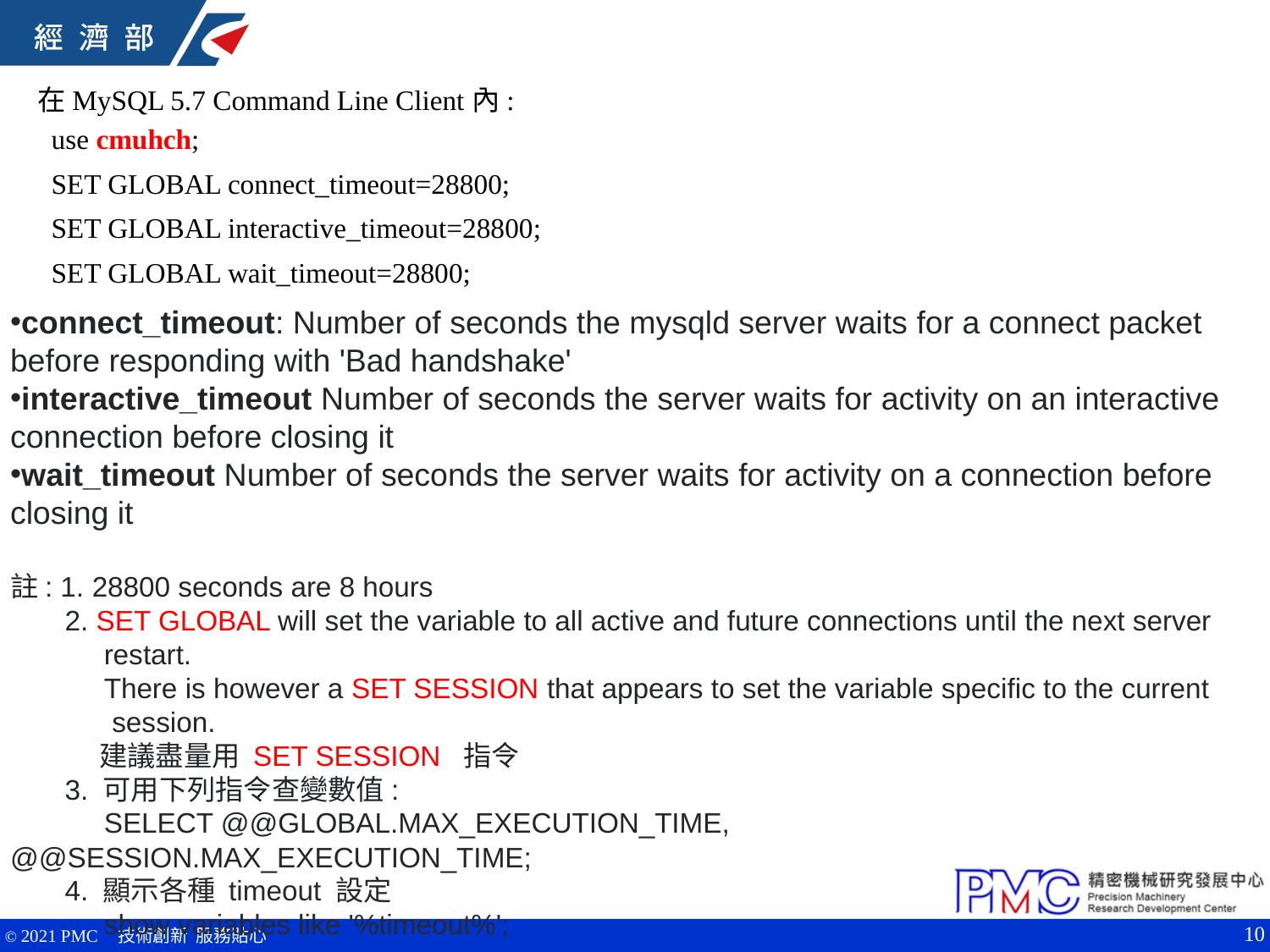

在MySQL 5.7 Command Line Client內:
  use cmuhch;
  SET GLOBAL connect_timeout=28800;
  SET GLOBAL interactive_timeout=28800;
  SET GLOBAL wait_timeout=28800;

connect_timeout: Number of seconds the mysqld server waits for a connect packet before responding with 'Bad handshake'
interactive_timeout Number of seconds the server waits for activity on an interactive connection before closing it
wait_timeout Number of seconds the server waits for activity on a connection before closing it

註: 1. 28800 seconds are 8 hours
       2. SET GLOBAL will set the variable to all active and future connections until the next server
            restart.
            There is however a SET SESSION that appears to set the variable specific to the current
             session.
             建議盡量用 SET SESSION  指令
       3. 可用下列指令查變數值:
            SELECT @@GLOBAL.MAX_EXECUTION_TIME, @@SESSION.MAX_EXECUTION_TIME;
       4. 顯示各種 timeout 設定
            show variables like '%timeout%';
10